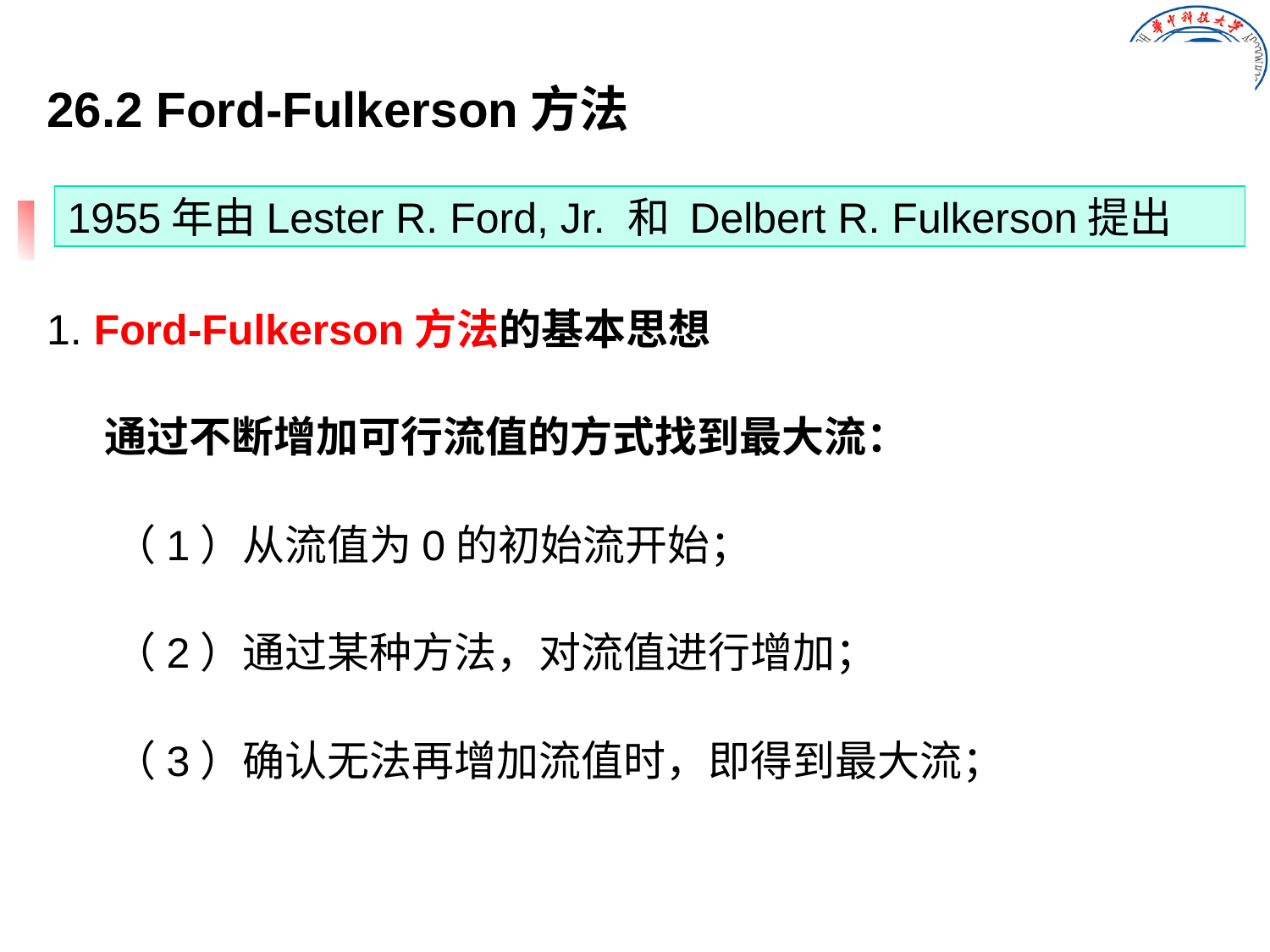

26.2 Ford-Fulkerson方法

1. Ford-Fulkerson方法的基本思想
     通过不断增加可行流值的方式找到最大流：
      （1）从流值为0的初始流开始；
      （2）通过某种方法，对流值进行增加；
      （3）确认无法再增加流值时，即得到最大流；

1955年由Lester R. Ford, Jr. 和 Delbert R. Fulkerson提出